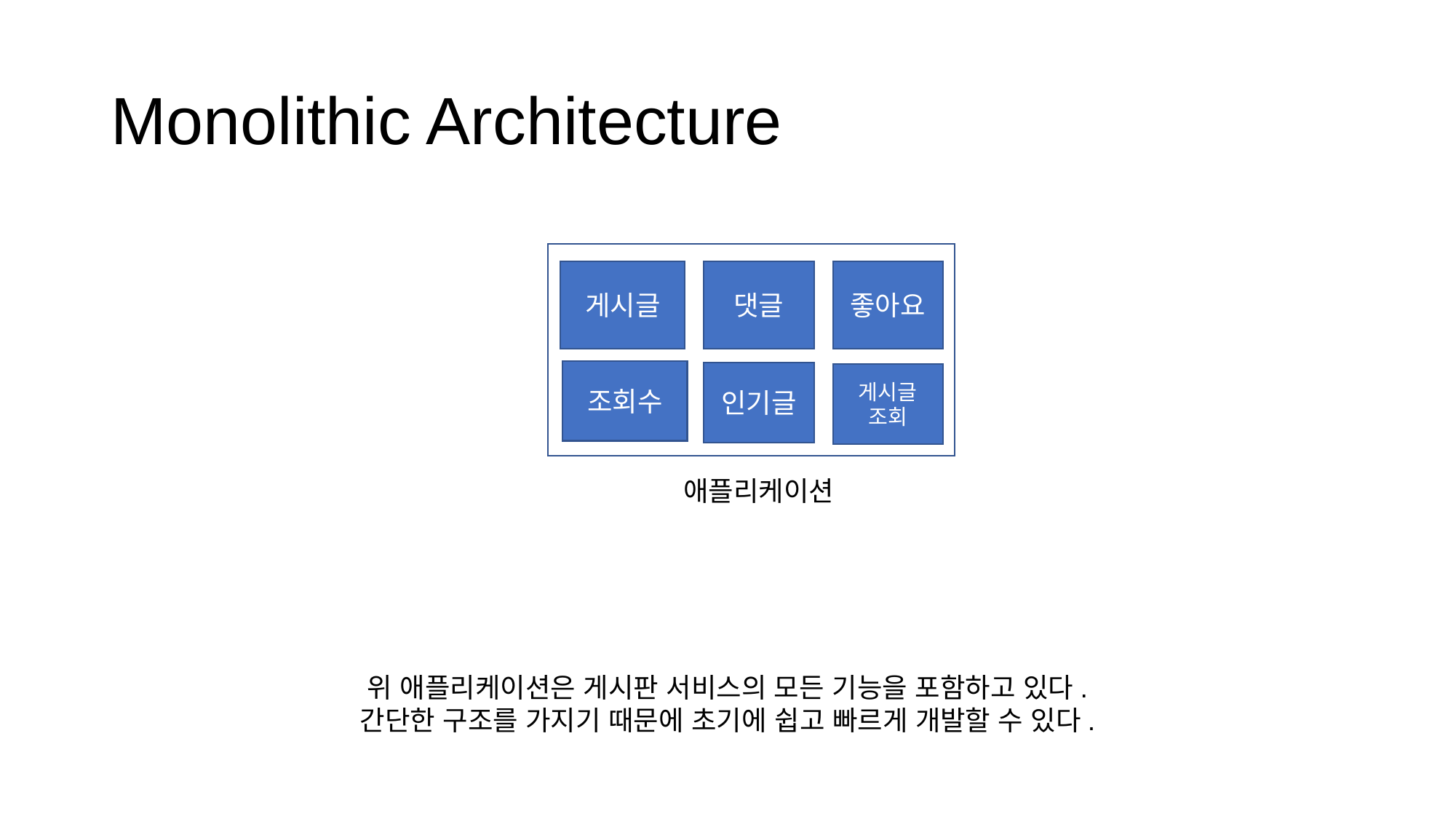

# Monolithic Architecture

게시글
댓글
좋아요
조회수
인기글
게시글
조회
애플리케이션
위 애플리케이션은 게시판 서비스의 모든 기능을 포함하고 있다.
간단한 구조를 가지기 때문에 초기에 쉽고 빠르게 개발할 수 있다.